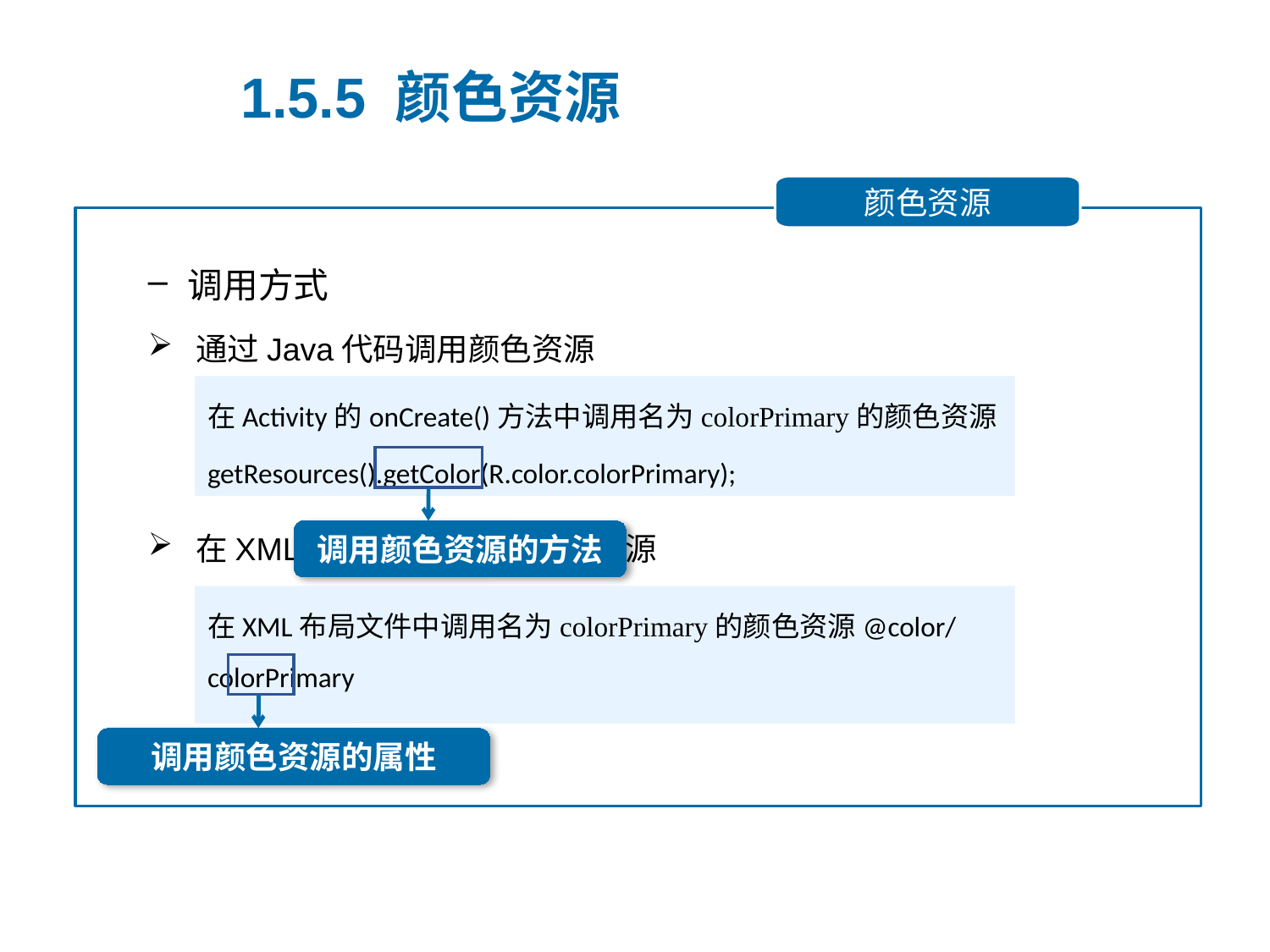

1.5.5 颜色资源
颜色资源

调用方式
通过Java代码调用颜色资源

在XML布局文件中调用颜色资源

在Activity的onCreate()方法中调用名为colorPrimary的颜色资源
getResources().getColor(R.color.colorPrimary);

调用颜色资源的方法
在XML布局文件中调用名为colorPrimary的颜色资源@color/colorPrimary

调用颜色资源的属性